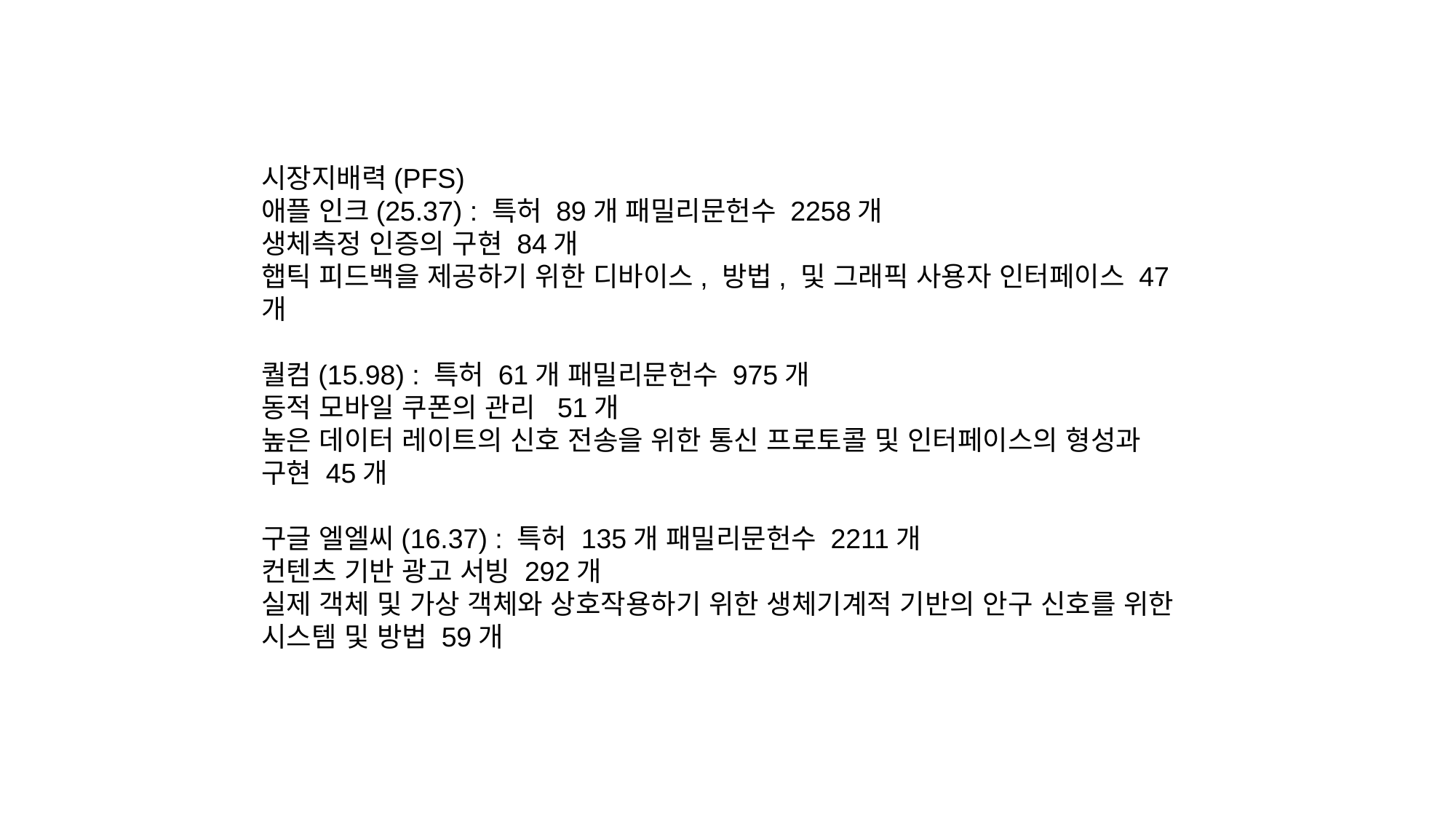

시장지배력(PFS)
애플 인크(25.37) : 특허 89개 패밀리문헌수 2258개
생체측정 인증의 구현 84개
햅틱 피드백을 제공하기 위한 디바이스, 방법, 및 그래픽 사용자 인터페이스 47개

퀄컴(15.98) : 특허 61개 패밀리문헌수 975개
동적 모바일 쿠폰의 관리  51개
높은 데이터 레이트의 신호 전송을 위한 통신 프로토콜 및 인터페이스의 형성과 구현 45개

구글 엘엘씨(16.37) : 특허 135개 패밀리문헌수 2211개
컨텐츠 기반 광고 서빙 292개
실제 객체 및 가상 객체와 상호작용하기 위한 생체기계적 기반의 안구 신호를 위한 시스템 및 방법 59개